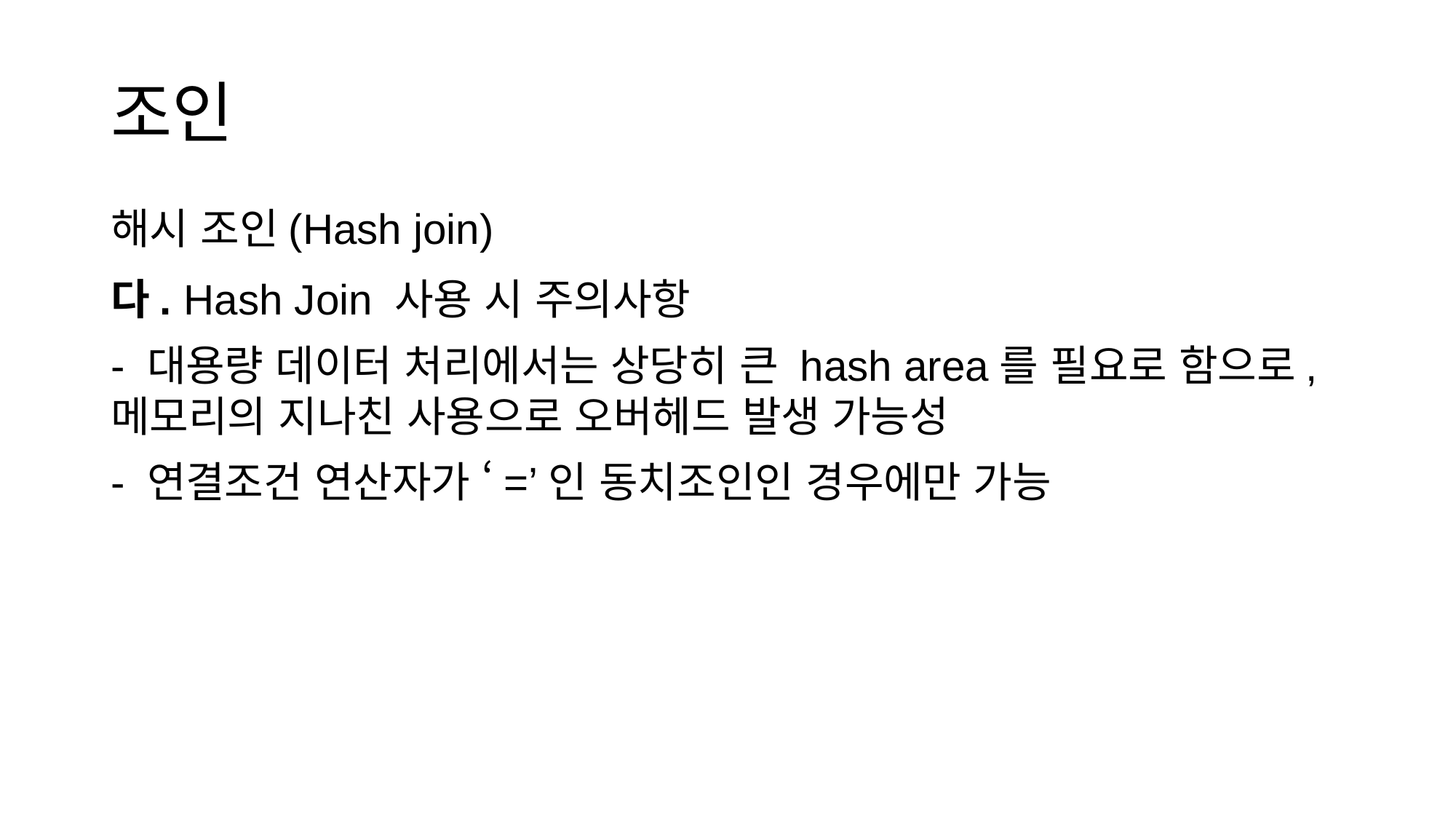

# 조인
해시 조인(Hash join)
다. Hash Join 사용 시 주의사항
- 대용량 데이터 처리에서는 상당히 큰 hash area를 필요로 함으로, 메모리의 지나친 사용으로 오버헤드 발생 가능성
- 연결조건 연산자가 ‘=’인 동치조인인 경우에만 가능